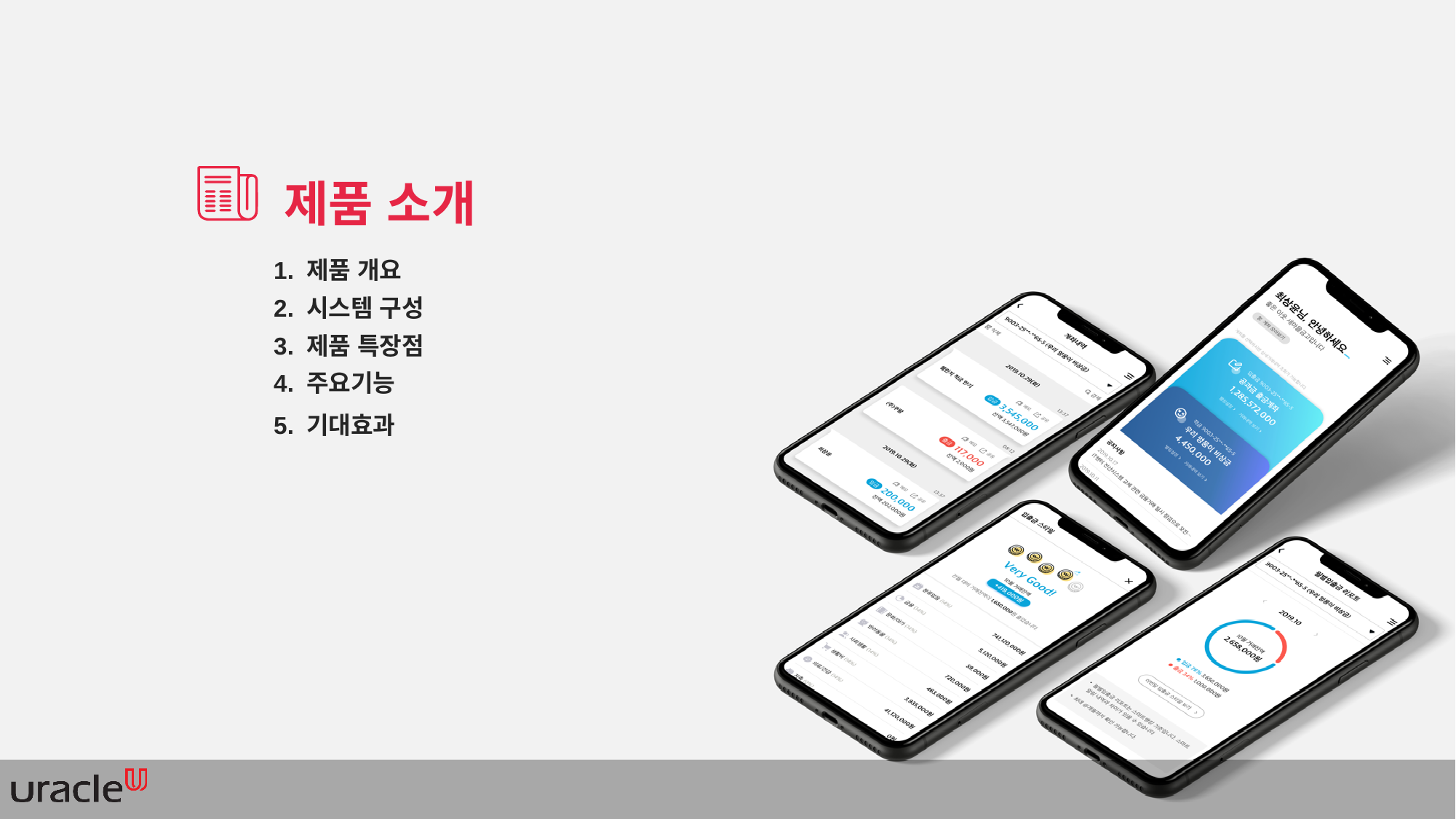

제품 소개

1. 제품 개요
2. 시스템 구성
3. 제품 특장점
4. 주요기능
5. 기대효과